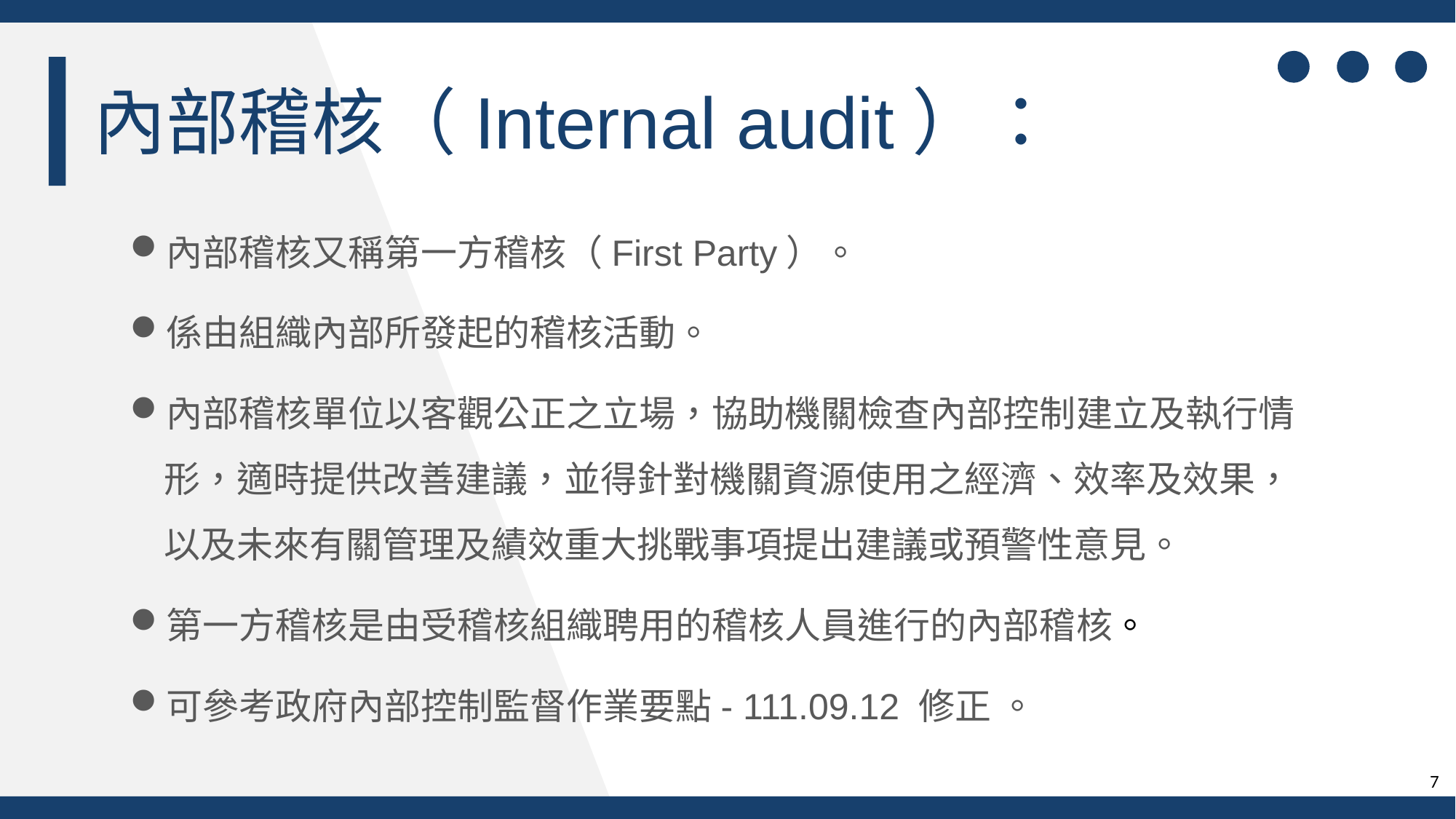

內部稽核（Internal audit）：
內部稽核又稱第一方稽核（First Party）。
係由組織內部所發起的稽核活動。
內部稽核單位以客觀公正之立場，協助機關檢查內部控制建立及執行情形，適時提供改善建議，並得針對機關資源使用之經濟、效率及效果，以及未來有關管理及績效重大挑戰事項提出建議或預警性意見。
第一方稽核是由受稽核組織聘用的稽核人員進行的內部稽核。
可參考政府內部控制監督作業要點- 111.09.12 修正 。